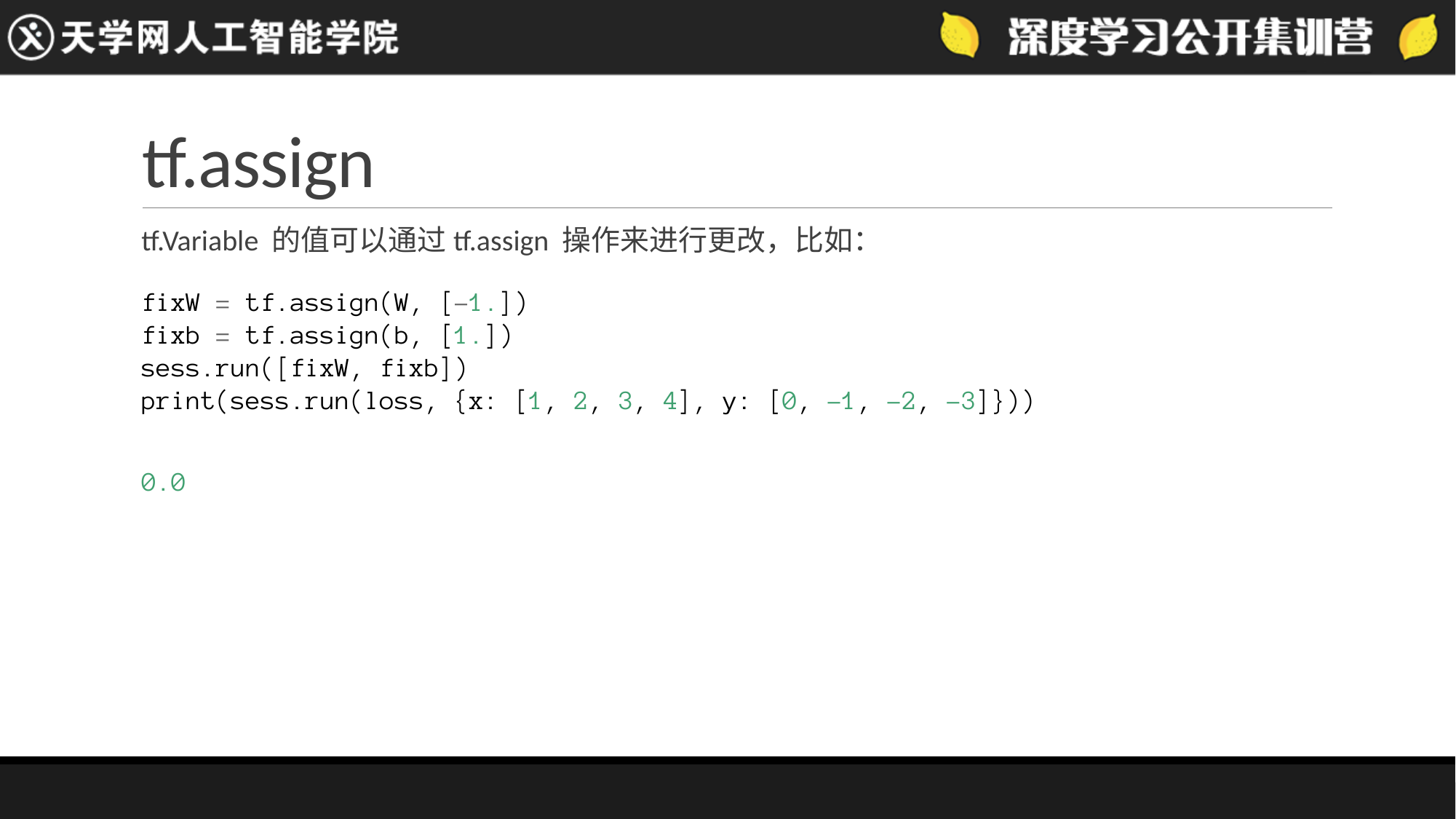

# tf.assign
tf.Variable 的值可以通过tf.assign 操作来进行更改，比如：
fixW = tf.assign(W, [-1.])
fixb = tf.assign(b, [1.])
sess.run([fixW, fixb])
print(sess.run(loss, {x: [1, 2, 3, 4], y: [0, -1, -2, -3]}))
0.0